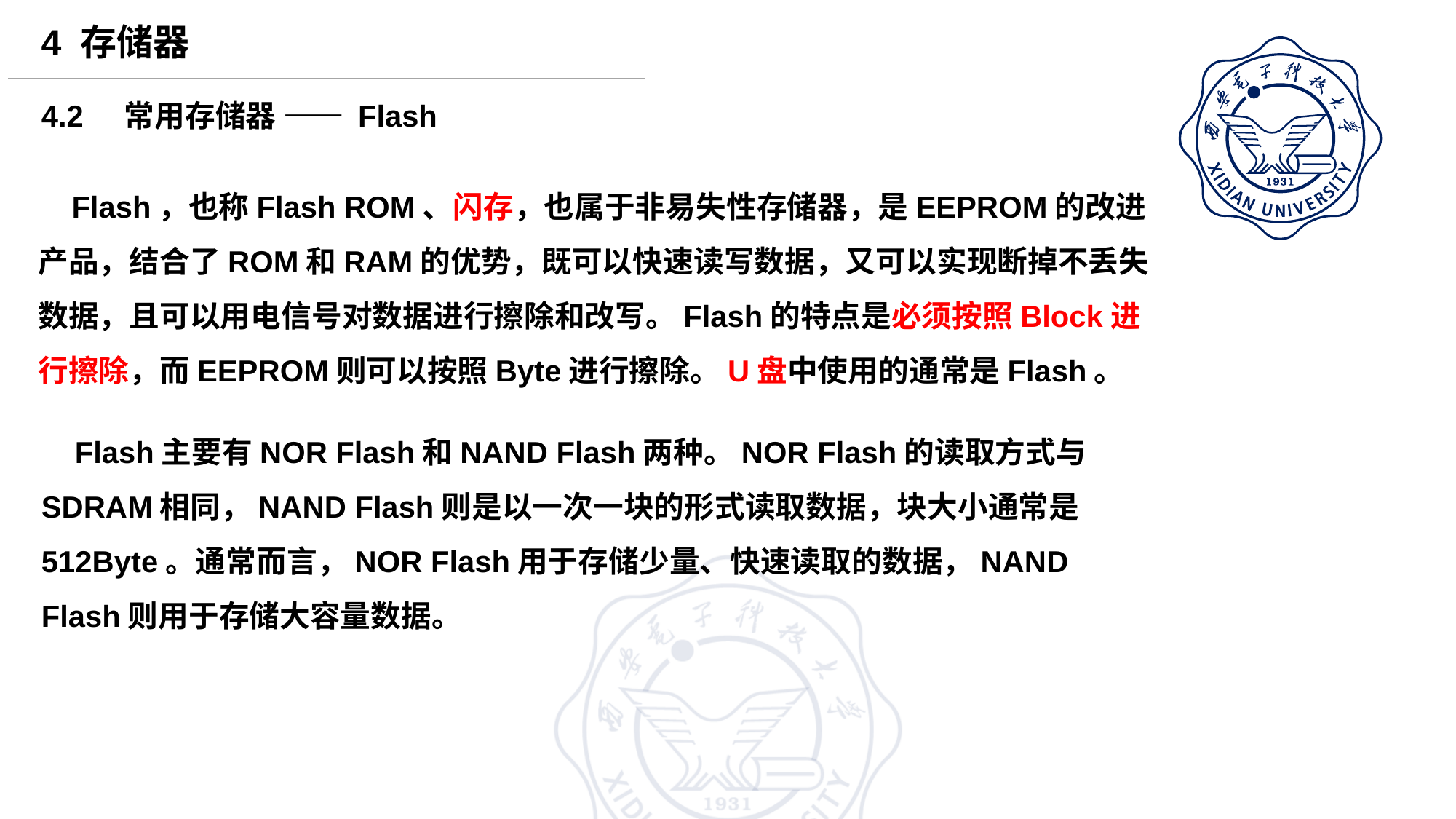

4 存储器

4.2    常用存储器 —— Flash
    Flash，也称Flash ROM、闪存，也属于非易失性存储器，是EEPROM的改进产品，结合了ROM和RAM的优势，既可以快速读写数据，又可以实现断掉不丢失数据，且可以用电信号对数据进行擦除和改写。Flash的特点是必须按照Block进行擦除，而EEPROM则可以按照Byte进行擦除。U盘中使用的通常是Flash。
    Flash主要有NOR Flash和NAND Flash两种。NOR Flash的读取方式与SDRAM相同，NAND Flash则是以一次一块的形式读取数据，块大小通常是512Byte。通常而言，NOR Flash用于存储少量、快速读取的数据，NAND Flash则用于存储大容量数据。